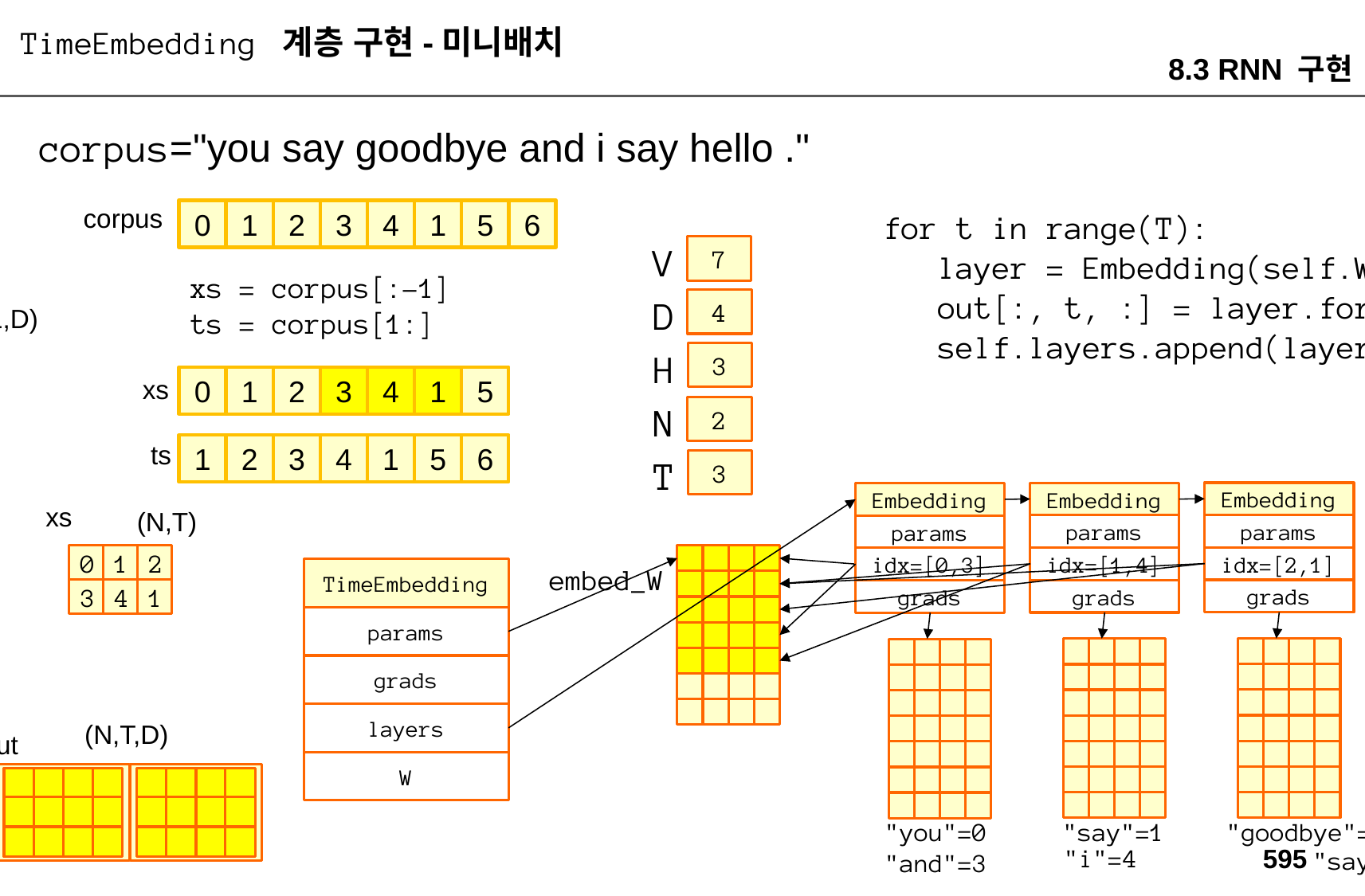

TimeEmbedding 계층 구현-미니배치
8.3 RNN 구현
corpus="you say goodbye and i say hello ."
corpus
0
1
2
3
4
1
5
6
 for t in range(T):
    layer = Embedding(self.W)
    out[:, t, :] = layer.forward(xs[:, t])
    self.layers.append(layer)
V
7
xs = corpus[:-1]
ts = corpus[1:]
D
4
(1,D)
H
3
xs
0
1
2
3
4
1
5
N
2
ts
1
2
3
4
1
5
6
T
3
Embedding
Embedding
Embedding
xs
(N,T)
params
params
params
0
1
2

idx=[2,1]
idx=[1,4]
idx=[0,3]
embed_W
TimeEmbedding

3
4
1
grads
grads
grads

params

grads

layers
(N,T,D)
out
W

"you"=0
"say"=1
"goodbye"=2

"i"=4
"say"=1
"and"=3